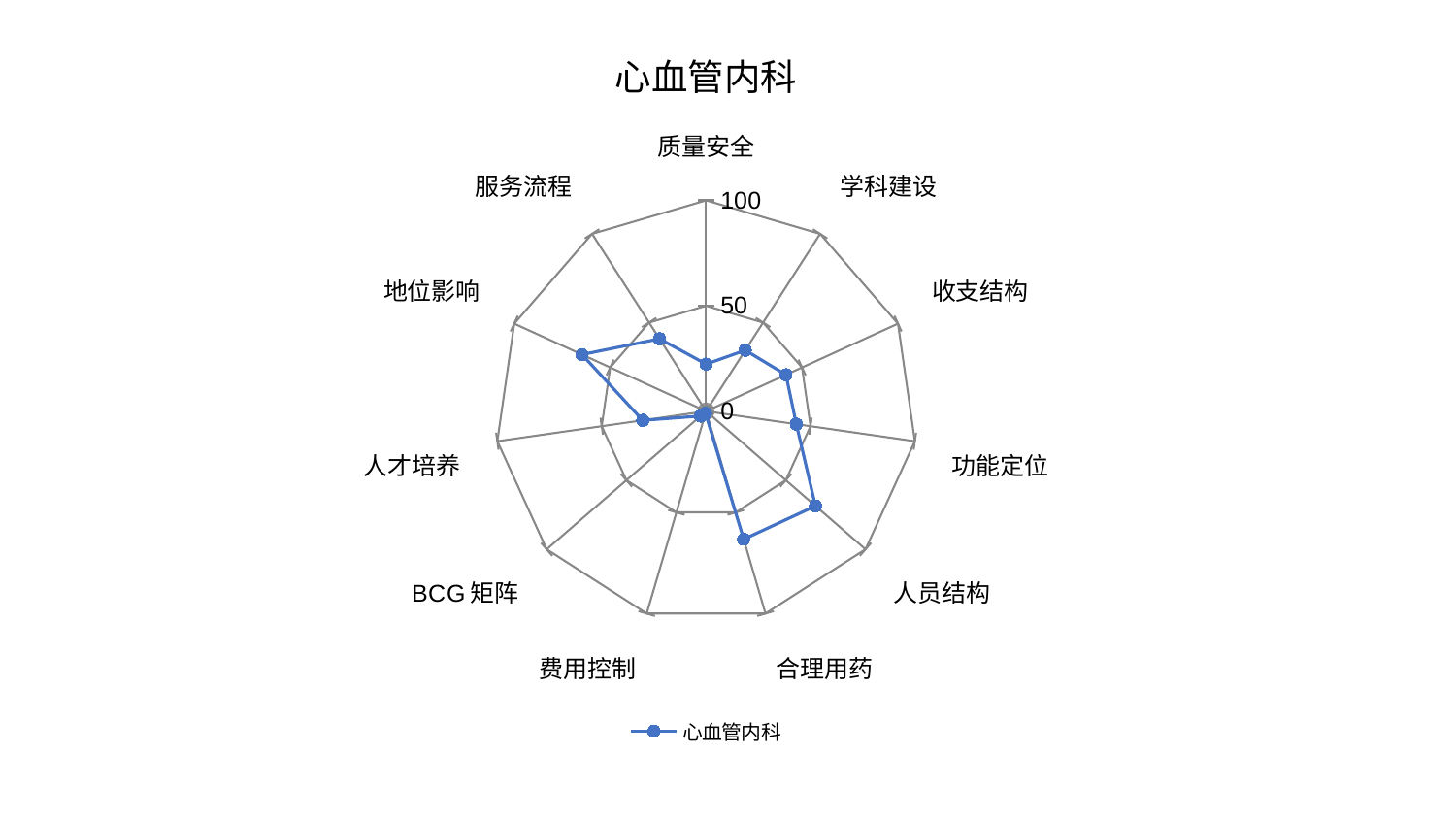

### Chart: 心血管内科

| Category | 心血管内科 |
|---|---|
| 质量安全 | 22.355800952866566 |
| 学科建设 | 34.381996630893134 |
| 收支结构 | 41.63336353612852 |
| 功能定位 | 43.232847974626246 |
| 人员结构 | 68.61442212244741 |
| 合理用药 | 63.28166771848115 |
| 费用控制 | 1.0487266618874513 |
| BCG矩阵 | 3.5222430130320435 |
| 人才培养 | 30.366722239686478 |
| 地位影响 | 64.70486588405844 |
| 服务流程 | 40.8547982053654 |
167